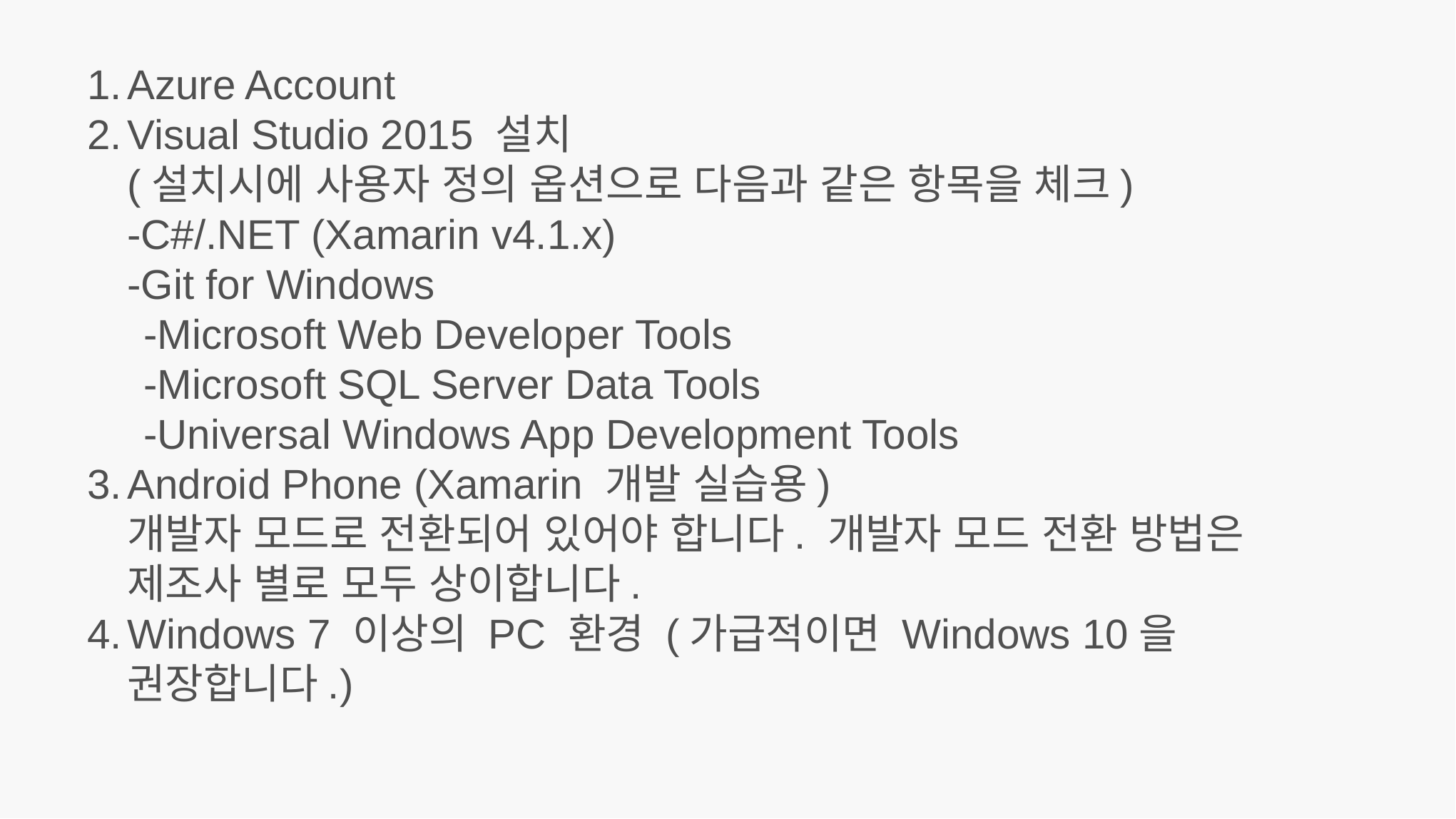

Azure Account
Visual Studio 2015 설치
(설치시에 사용자 정의 옵션으로 다음과 같은 항목을 체크)
-C#/.NET (Xamarin v4.1.x)
-Git for Windows
-Microsoft Web Developer Tools
-Microsoft SQL Server Data Tools
-Universal Windows App Development Tools
Android Phone (Xamarin 개발 실습용)
개발자 모드로 전환되어 있어야 합니다. 개발자 모드 전환 방법은 제조사 별로 모두 상이합니다.
Windows 7 이상의 PC 환경 (가급적이면 Windows 10을 권장합니다.)